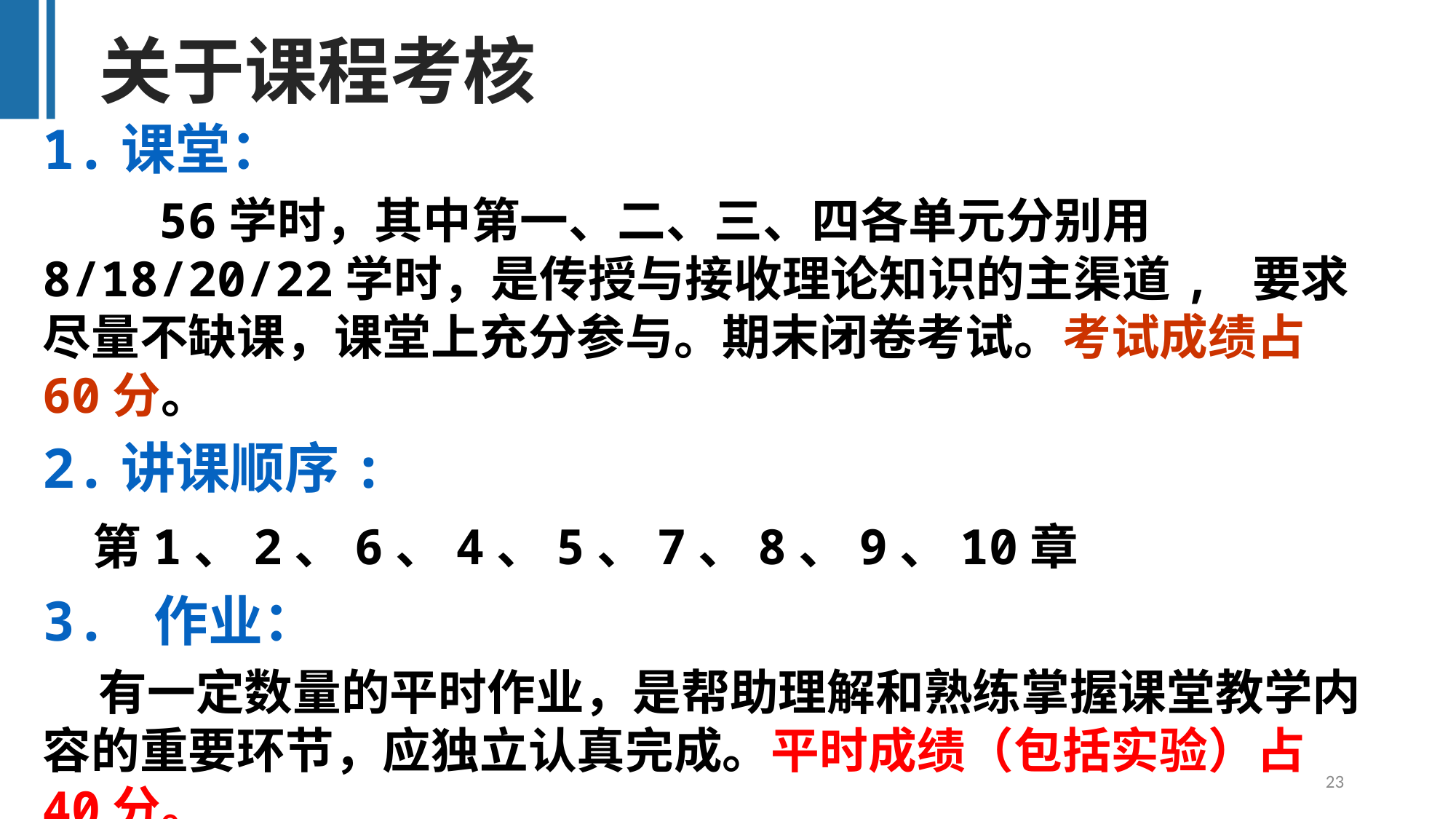

关于课程考核
1.课堂：
    56学时，其中第一、二、三、四各单元分别用8/18/20/22学时，是传授与接收理论知识的主渠道, 要求尽量不缺课，课堂上充分参与。期末闭卷考试。考试成绩占60分。
2.讲课顺序:
   第1、2、6、4、5、7、8、9、10章
3. 作业：
    有一定数量的平时作业，是帮助理解和熟练掌握课堂教学内容的重要环节，应独立认真完成。平时成绩（包括实验）占 40分。
23